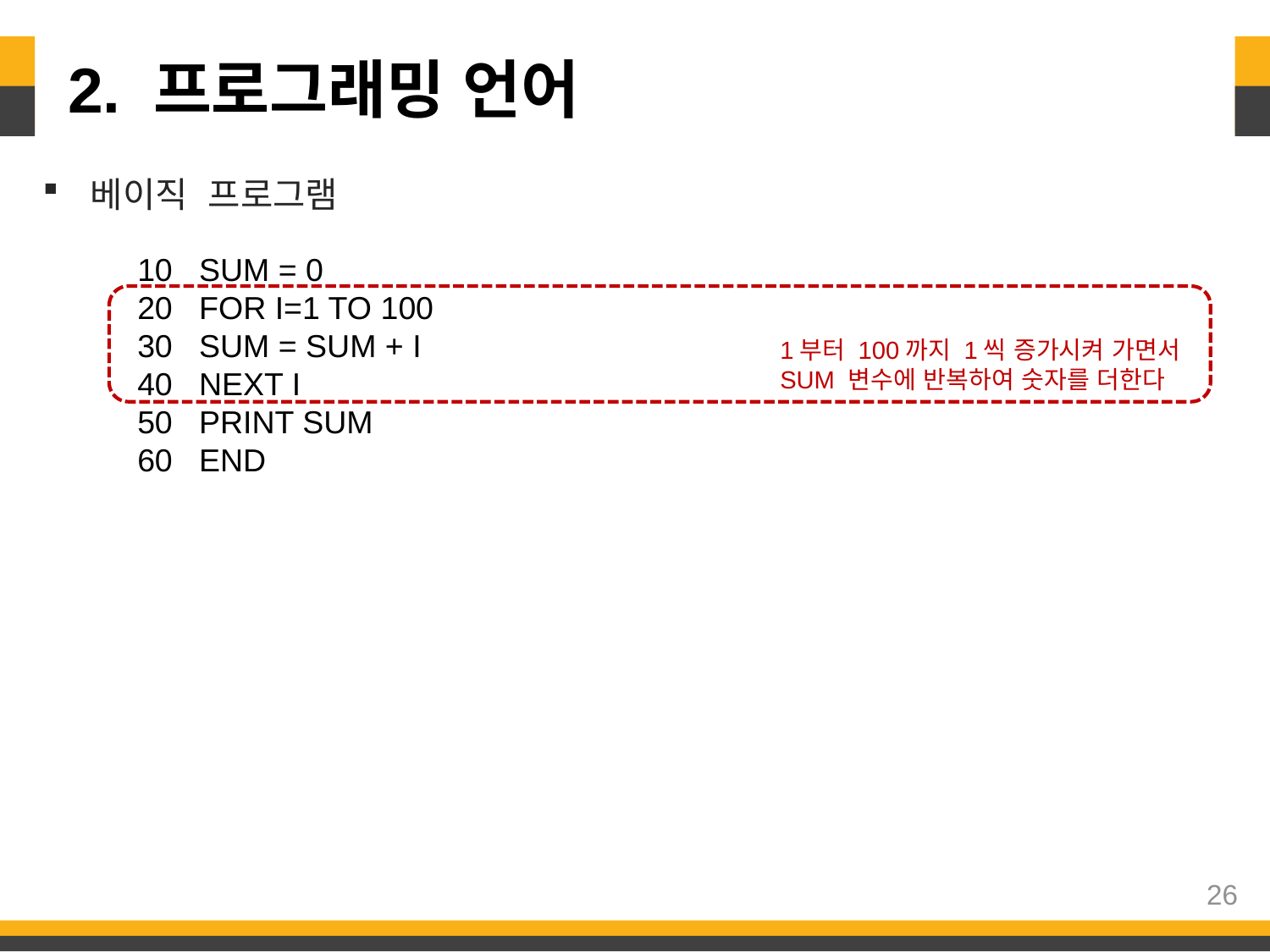

# 2. 프로그래밍 언어
베이직  프로그램

10   SUM = 0
20   FOR I=1 TO 100
30   SUM = SUM + I
40   NEXT I
50   PRINT SUM
60   END

1부터 100까지 1씩 증가시켜 가면서
SUM 변수에 반복하여 숫자를 더한다
26